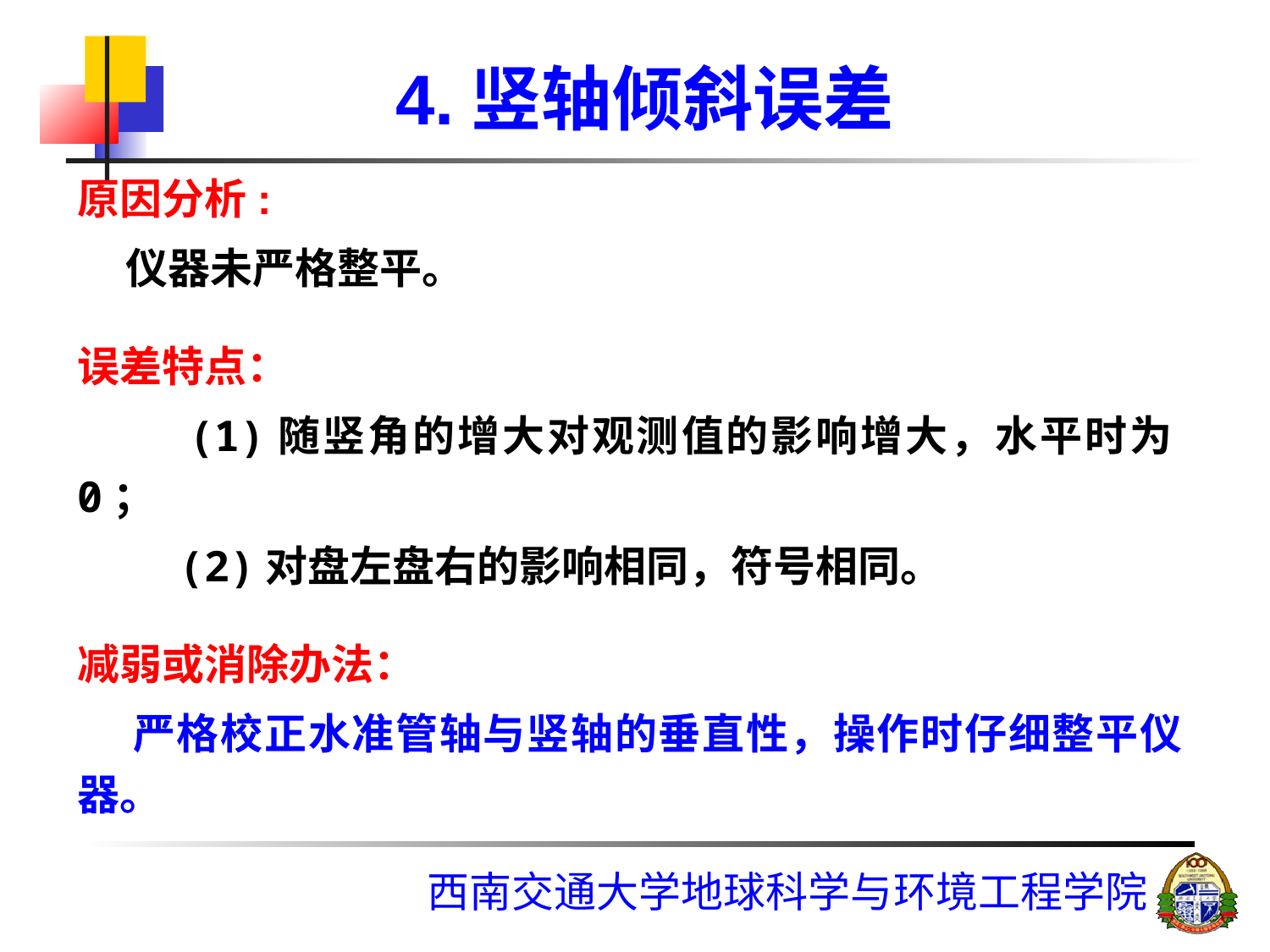

# 4.竖轴倾斜误差
原因分析:
    仪器未严格整平。

误差特点：
    (1)随竖角的增大对观测值的影响增大，水平时为0；
    (2)对盘左盘右的影响相同，符号相同。

减弱或消除办法：
    严格校正水准管轴与竖轴的垂直性，操作时仔细整平仪器。